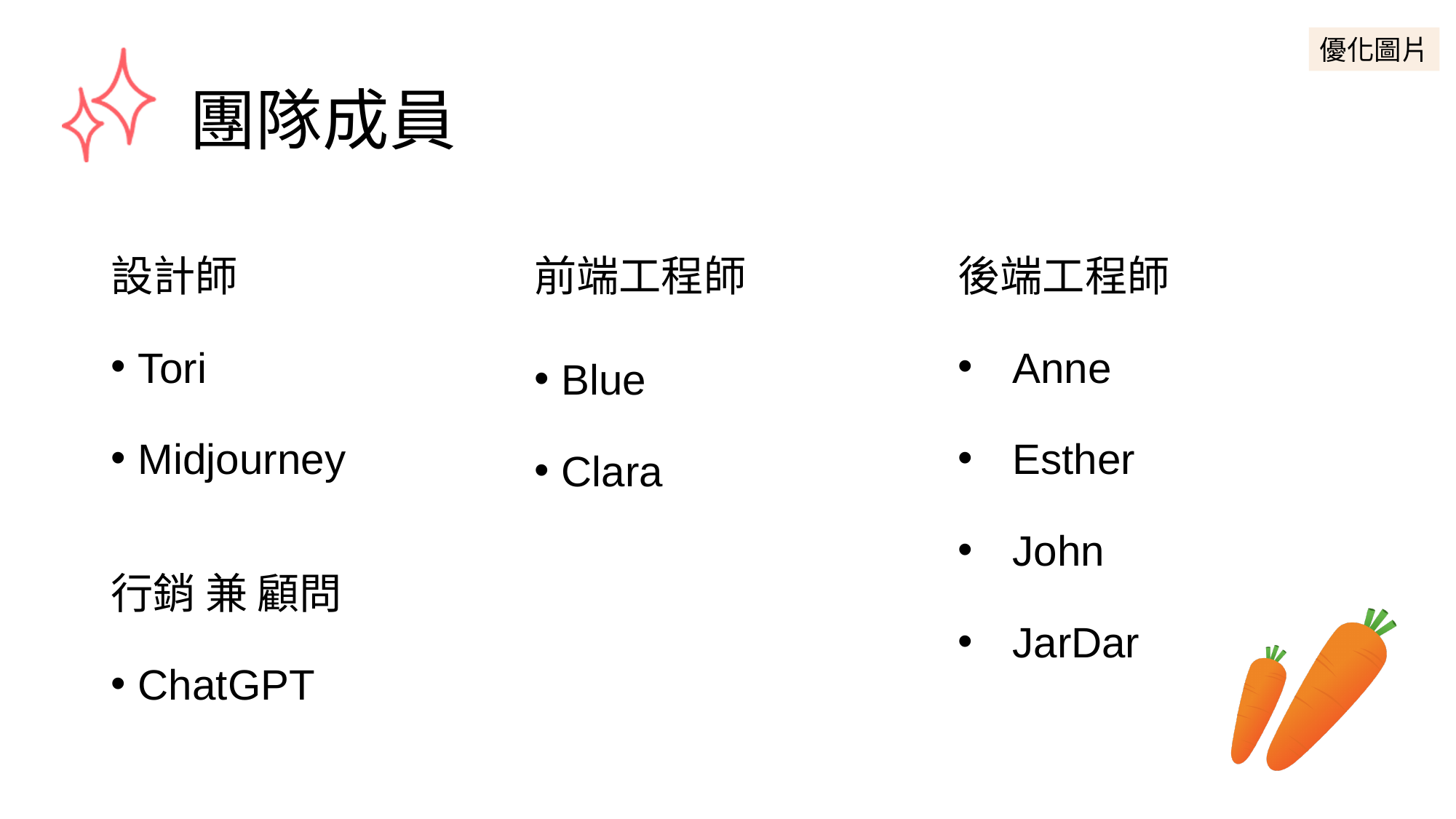

優化圖片
# 團隊成員
設計師
Tori
Midjourney

前端工程師
Blue
Clara
後端工程師
Anne
Esther
John
JarDar
行銷 兼 顧問
ChatGPT